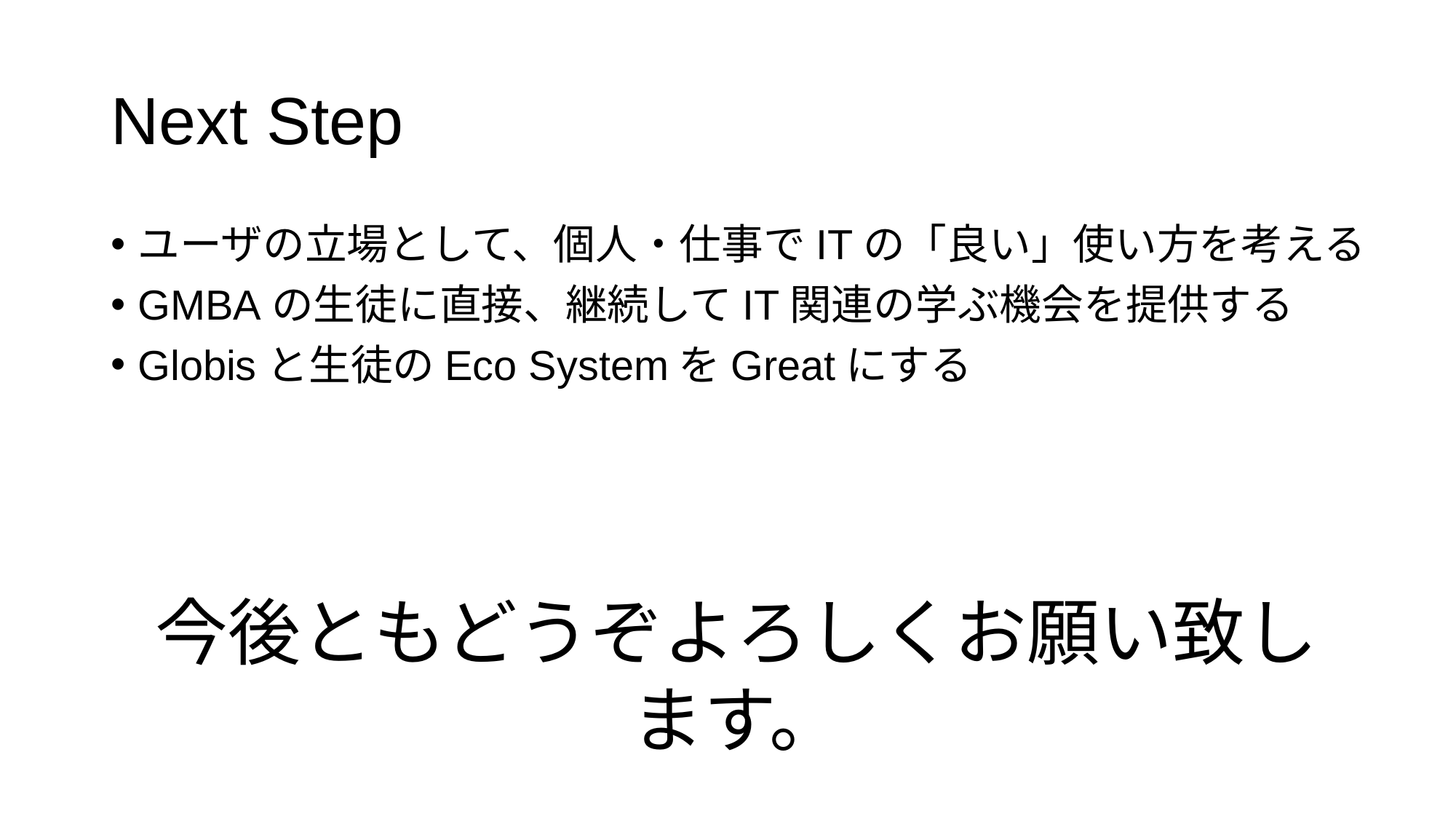

# Next Step
ユーザの立場として、個人・仕事でITの「良い」使い方を考える
GMBAの生徒に直接、継続してIT関連の学ぶ機会を提供する
Globisと生徒のEco SystemをGreatにする

今後ともどうぞよろしくお願い致します。